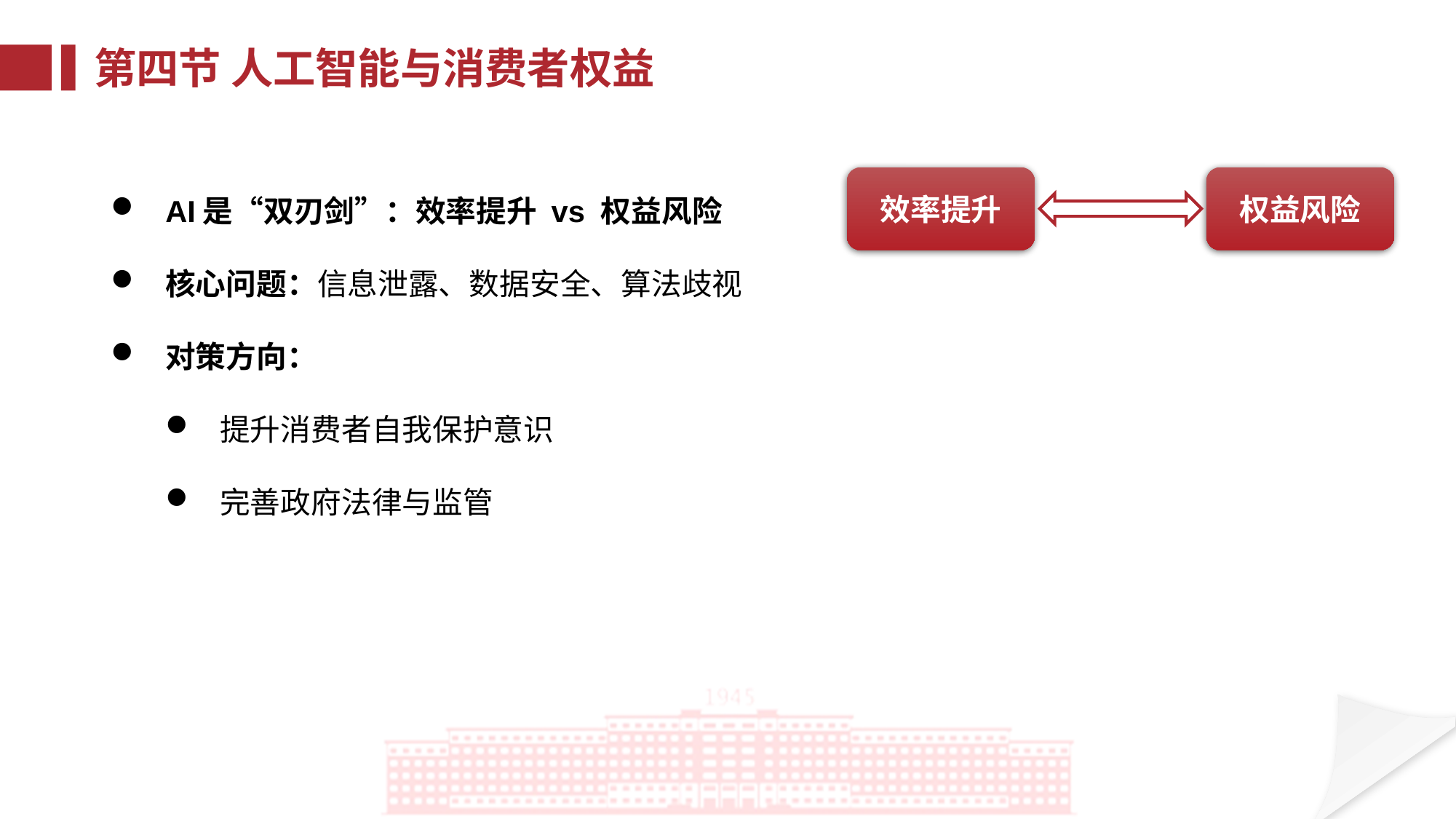

第四节 人工智能与消费者权益
AI是“双刃剑”：效率提升 vs 权益风险
核心问题：信息泄露、数据安全、算法歧视
对策方向：
提升消费者自我保护意识
完善政府法律与监管
权益风险
效率提升